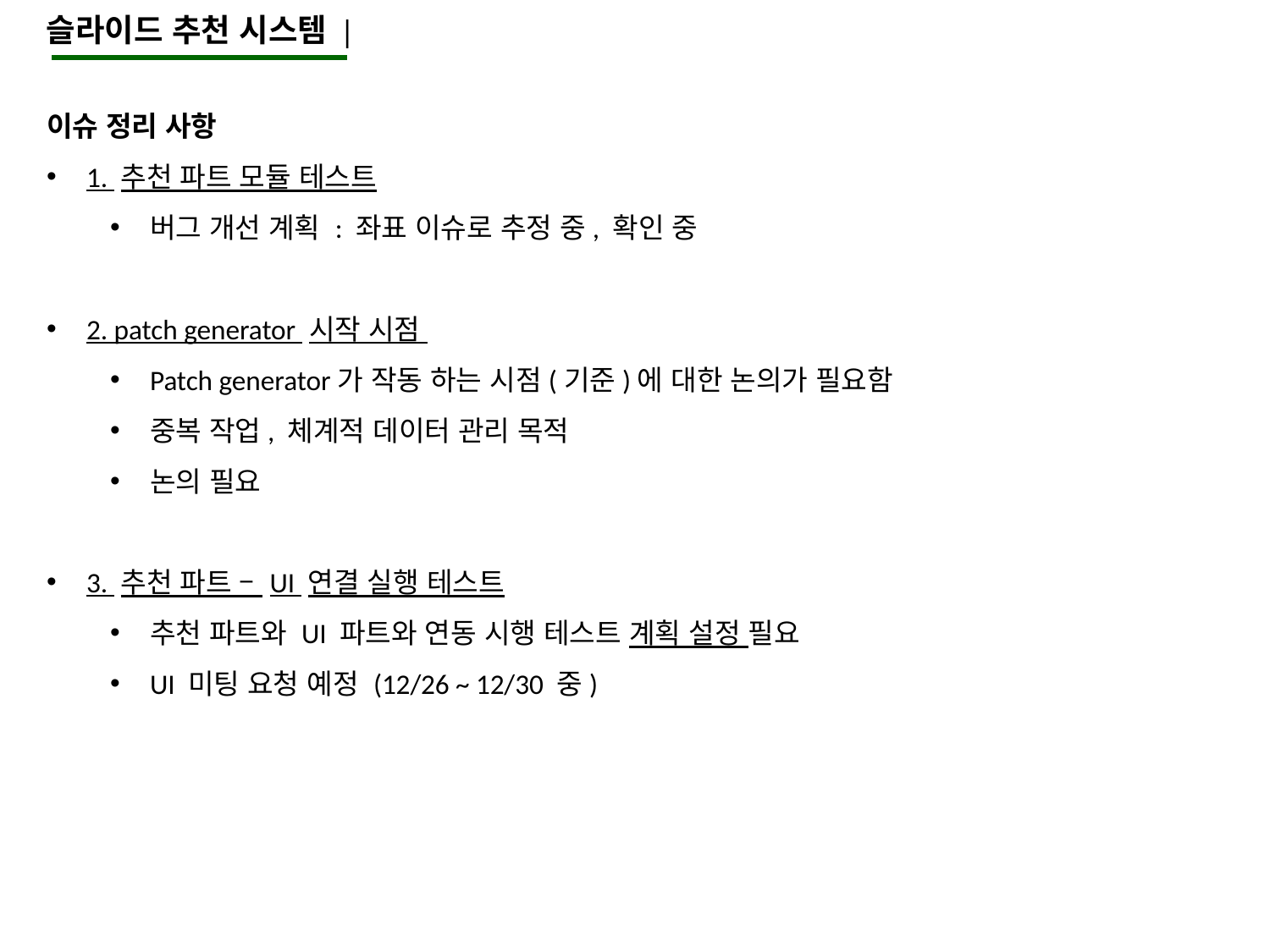

슬라이드 추천 시스템 |
이슈 정리 사항
1. 추천 파트 모듈 테스트
버그 개선 계획 : 좌표 이슈로 추정 중, 확인 중

2. patch generator 시작 시점
Patch generator가 작동 하는 시점(기준)에 대한 논의가 필요함
중복 작업, 체계적 데이터 관리 목적
논의 필요

3. 추천 파트 – UI 연결 실행 테스트
추천 파트와 UI 파트와 연동 시행 테스트 계획 설정 필요
UI 미팅 요청 예정 (12/26 ~ 12/30 중)